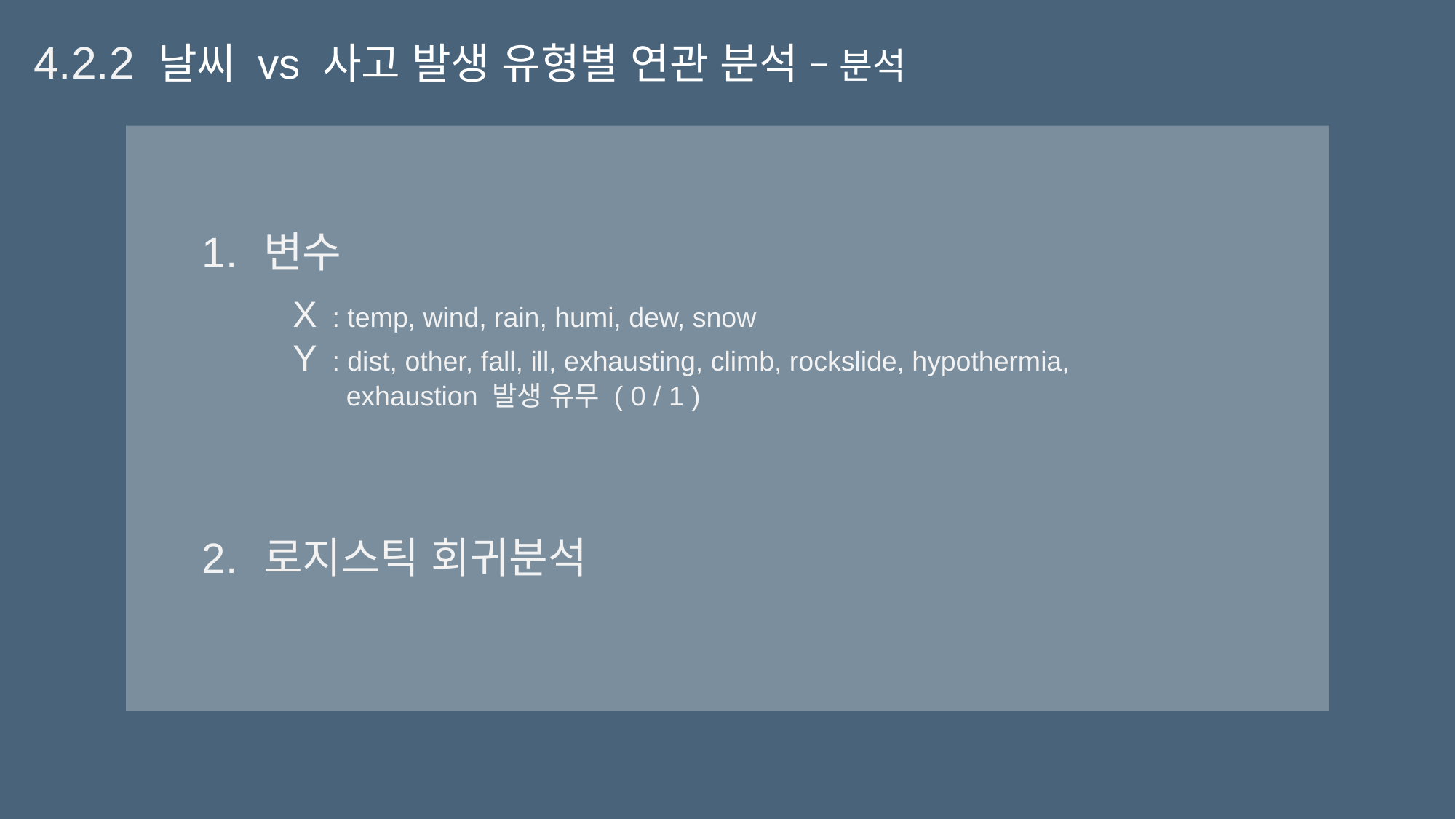

4.2.2 날씨 vs 사고 발생 유형별 연관 분석 – 분석

변수

로지스틱 회귀분석
X  : temp, wind, rain, humi, dew, snow
Y  : dist, other, fall, ill, exhausting, climb, rockslide, hypothermia,
       exhaustion 발생 유무 ( 0 / 1 )